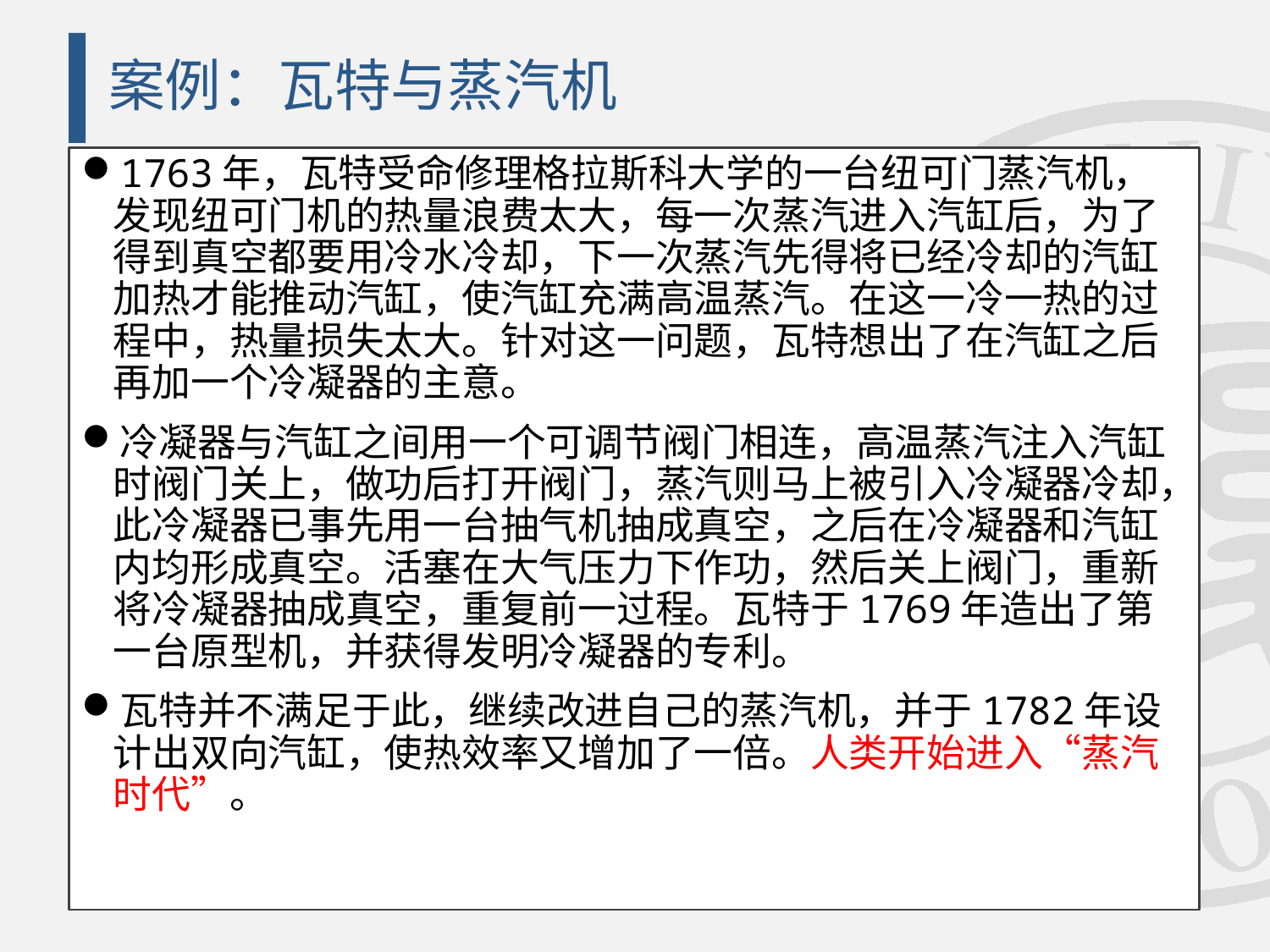

# 案例：瓦特与蒸汽机
1763年，瓦特受命修理格拉斯科大学的一台纽可门蒸汽机，发现纽可门机的热量浪费太大，每一次蒸汽进入汽缸后，为了得到真空都要用冷水冷却，下一次蒸汽先得将已经冷却的汽缸加热才能推动汽缸，使汽缸充满高温蒸汽。在这一冷一热的过程中，热量损失太大。针对这一问题，瓦特想出了在汽缸之后再加一个冷凝器的主意。
冷凝器与汽缸之间用一个可调节阀门相连，高温蒸汽注入汽缸时阀门关上，做功后打开阀门，蒸汽则马上被引入冷凝器冷却，此冷凝器已事先用一台抽气机抽成真空，之后在冷凝器和汽缸内均形成真空。活塞在大气压力下作功，然后关上阀门，重新将冷凝器抽成真空，重复前一过程。瓦特于1769年造出了第一台原型机，并获得发明冷凝器的专利。
瓦特并不满足于此，继续改进自己的蒸汽机，并于1782年设计出双向汽缸，使热效率又增加了一倍。人类开始进入“蒸汽时代”。